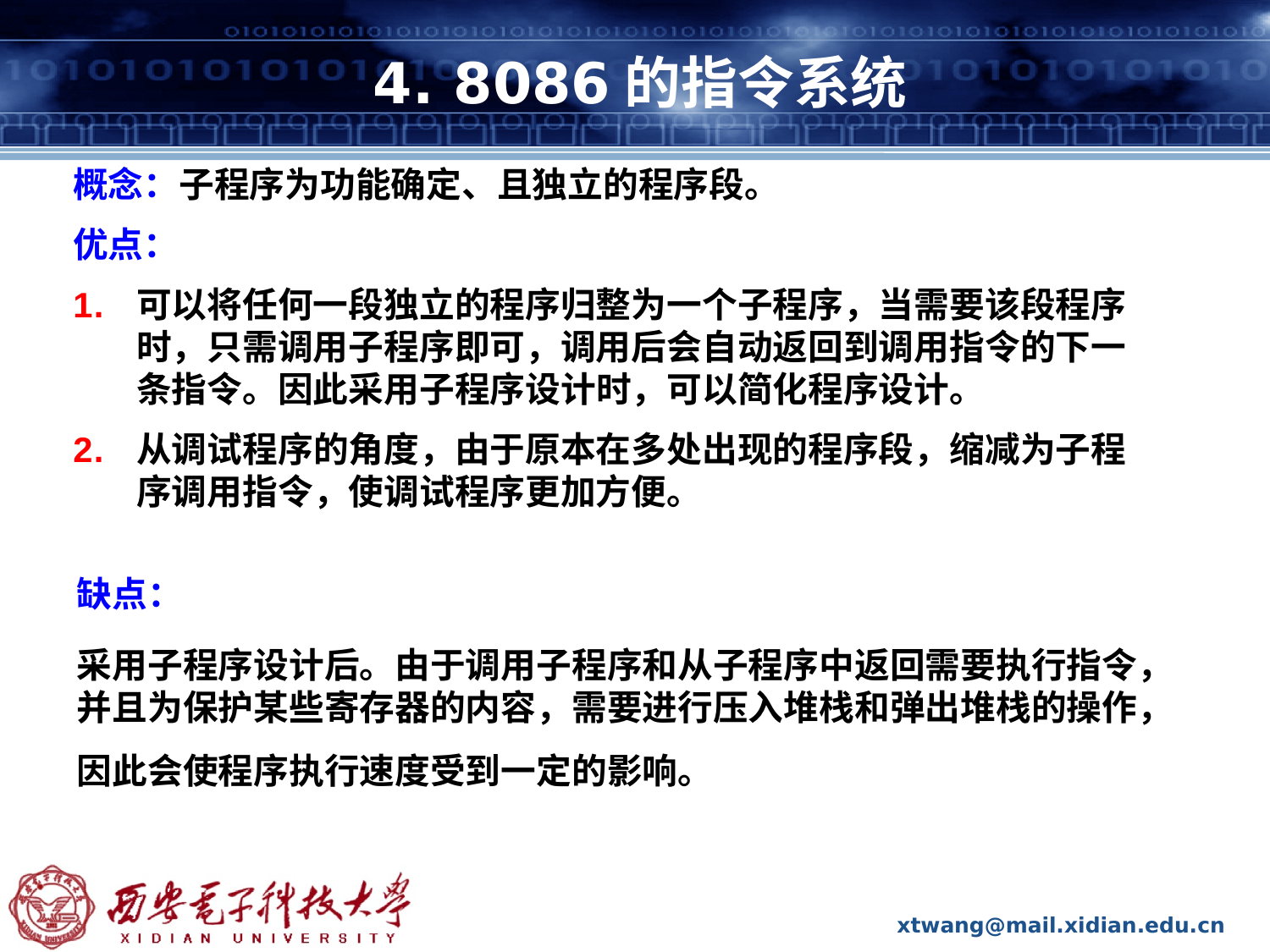

# 4. 8086的指令系统
概念：子程序为功能确定、且独立的程序段。
优点：
可以将任何一段独立的程序归整为一个子程序，当需要该段程序时，只需调用子程序即可，调用后会自动返回到调用指令的下一条指令。因此采用子程序设计时，可以简化程序设计。
从调试程序的角度，由于原本在多处出现的程序段，缩减为子程序调用指令，使调试程序更加方便。
缺点：
采用子程序设计后。由于调用子程序和从子程序中返回需要执行指令，并且为保护某些寄存器的内容，需要进行压入堆栈和弹出堆栈的操作，因此会使程序执行速度受到一定的影响。